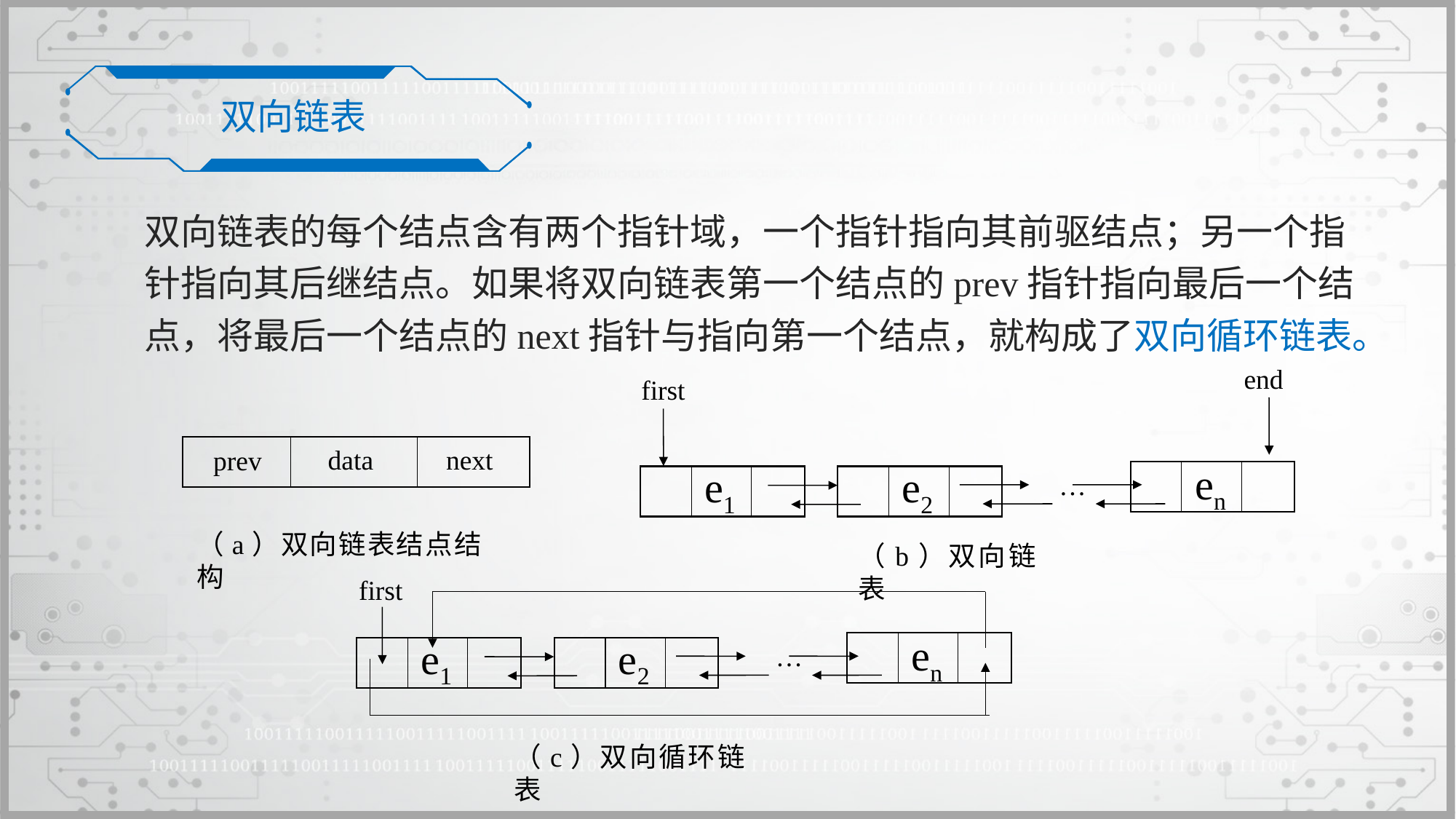

双向链表
双向链表的每个结点含有两个指针域，一个指针指向其前驱结点；另一个指针指向其后继结点。如果将双向链表第一个结点的prev指针指向最后一个结点，将最后一个结点的next指针与指向第一个结点，就构成了双向循环链表。
end
first

en
e1
e2

…

next
data
prev
（a）双向链表结点结构
（b）双向链表
first
en
e1
e2

…

（c）双向循环链表